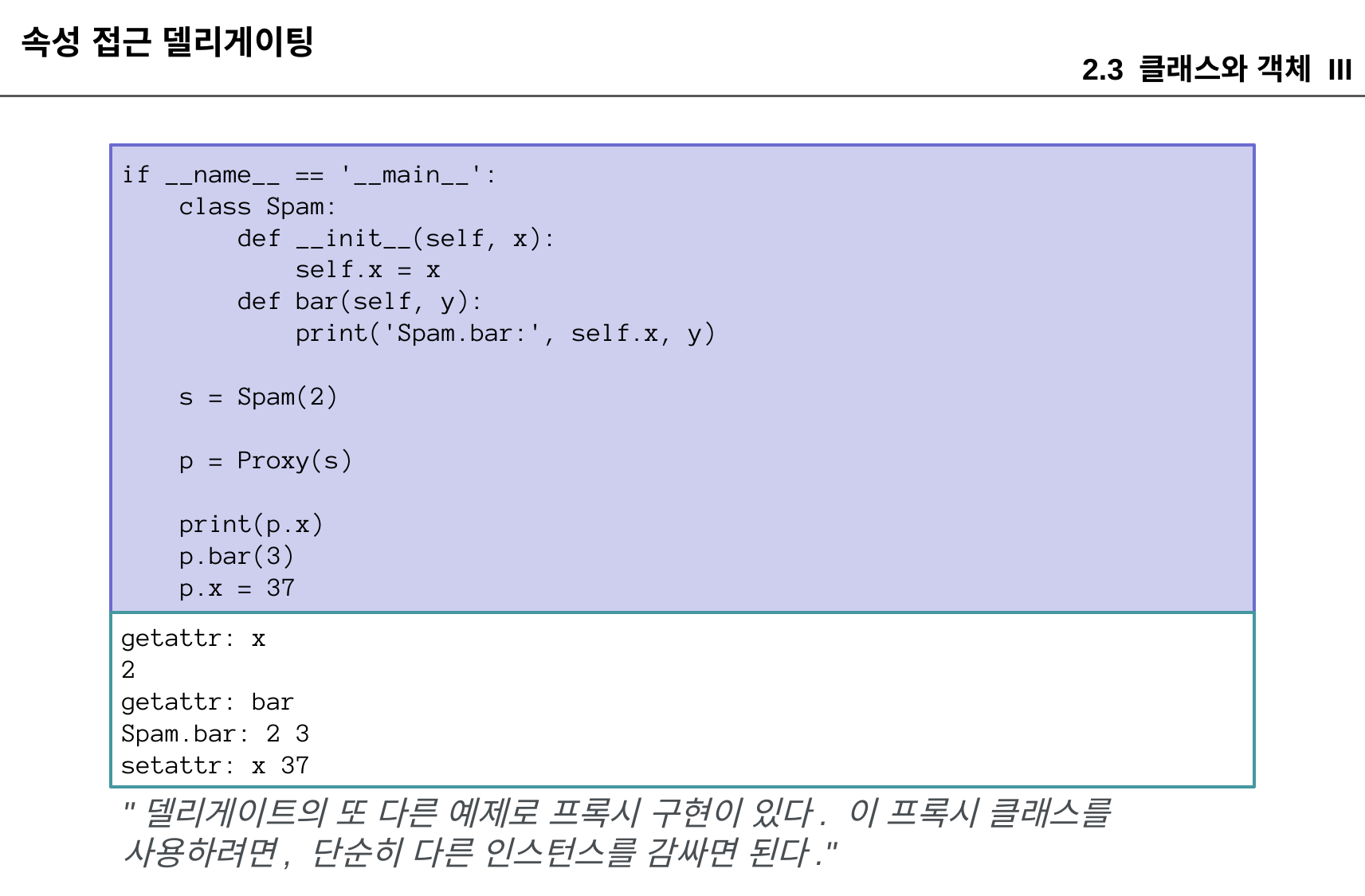

속성 접근 델리게이팅
2.3 클래스와 객체 III
if __name__ == '__main__':
    class Spam:
        def __init__(self, x):
            self.x = x
        def bar(self, y):
            print('Spam.bar:', self.x, y)

    s = Spam(2)

    p = Proxy(s)

    print(p.x)
    p.bar(3)
    p.x = 37
getattr: x
2
getattr: bar
Spam.bar: 2 3
setattr: x 37
"델리게이트의 또 다른 예제로 프록시 구현이 있다. 이 프록시 클래스를 사용하려면, 단순히 다른 인스턴스를 감싸면 된다."